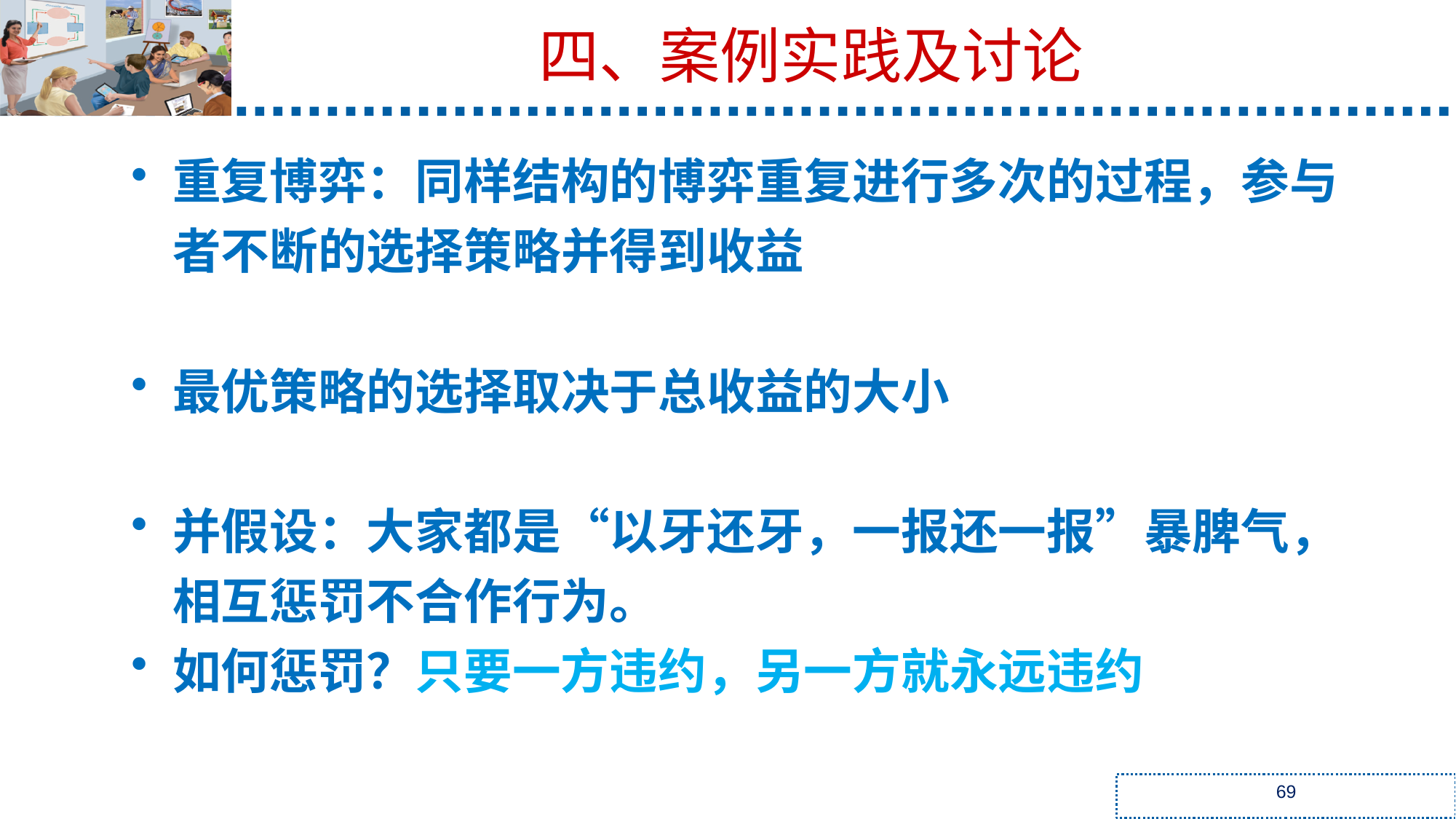

四、案例实践及讨论

重复博弈：同样结构的博弈重复进行多次的过程，参与者不断的选择策略并得到收益

最优策略的选择取决于总收益的大小

并假设：大家都是“以牙还牙，一报还一报”暴脾气，相互惩罚不合作行为。
如何惩罚？只要一方违约，另一方就永远违约

69